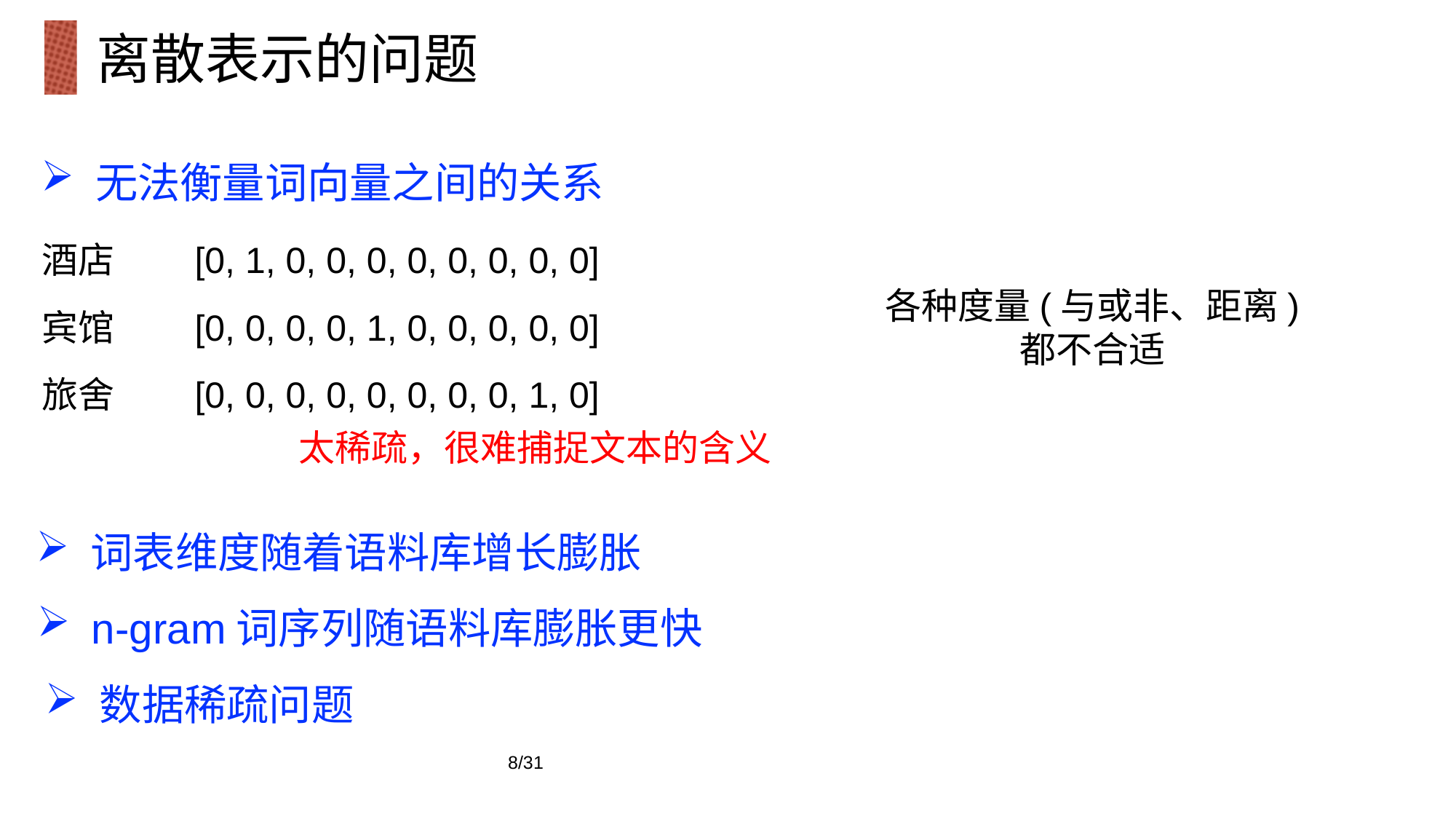

离散表示的问题

无法衡量词向量之间的关系
酒店
[0, 1, 0, 0, 0, 0, 0, 0, 0, 0]
各种度量(与或非、距离)
都不合适
宾馆
[0, 0, 0, 0, 1, 0, 0, 0, 0, 0]
旅舍
[0, 0, 0, 0, 0, 0, 0, 0, 1, 0]
太稀疏，很难捕捉文本的含义
词表维度随着语料库增长膨胀
n-gram词序列随语料库膨胀更快
数据稀疏问题
8/31